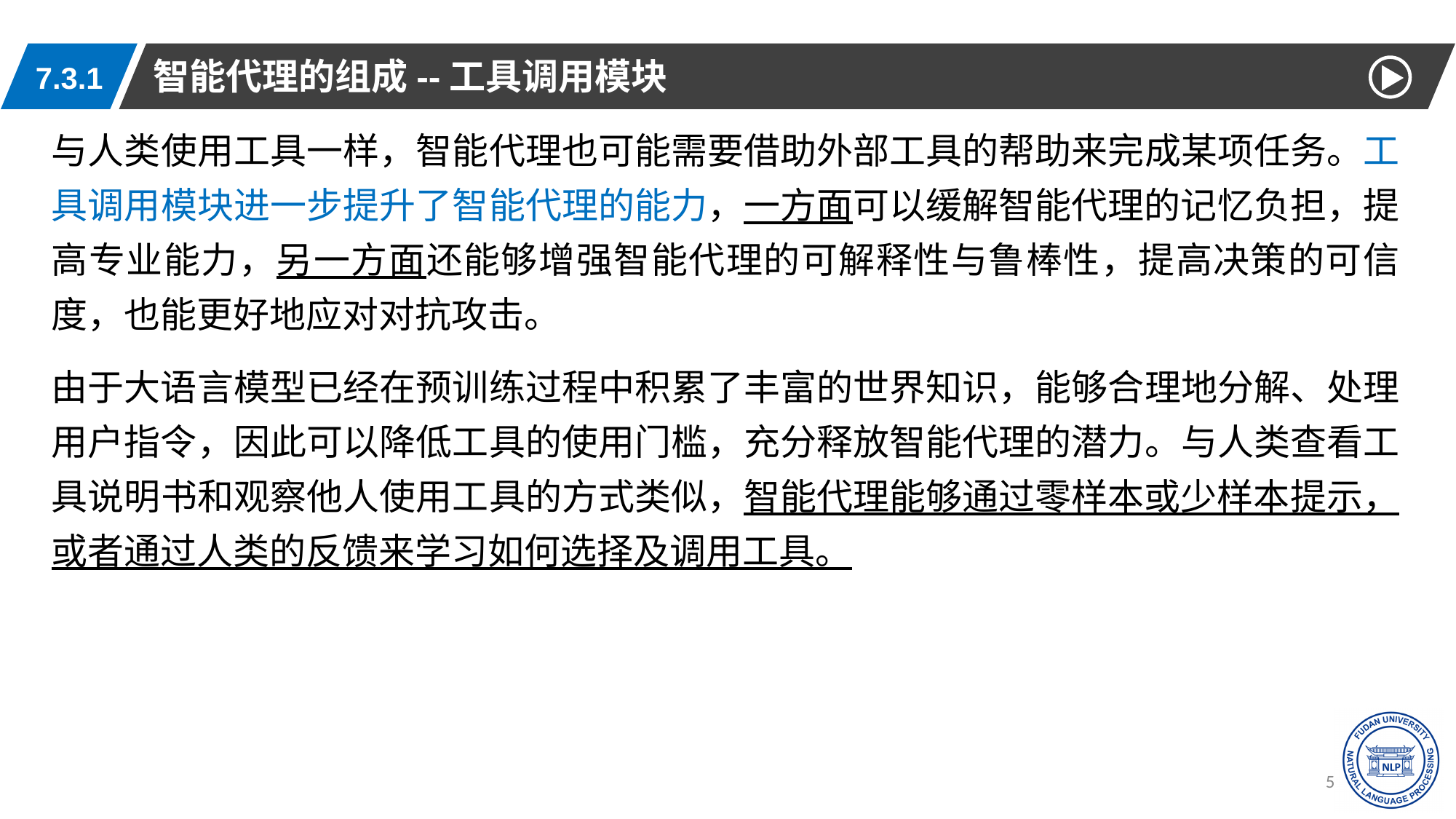

智能代理的组成--工具调用模块
7.3.1

与人类使用工具一样，智能代理也可能需要借助外部工具的帮助来完成某项任务。工具调用模块进一步提升了智能代理的能力，一方面可以缓解智能代理的记忆负担，提高专业能力，另一方面还能够增强智能代理的可解释性与鲁棒性，提高决策的可信度，也能更好地应对对抗攻击。
由于大语言模型已经在预训练过程中积累了丰富的世界知识，能够合理地分解、处理用户指令，因此可以降低工具的使用门槛，充分释放智能代理的潜力。与人类查看工具说明书和观察他人使用工具的方式类似，智能代理能够通过零样本或少样本提示，或者通过人类的反馈来学习如何选择及调用工具。
59